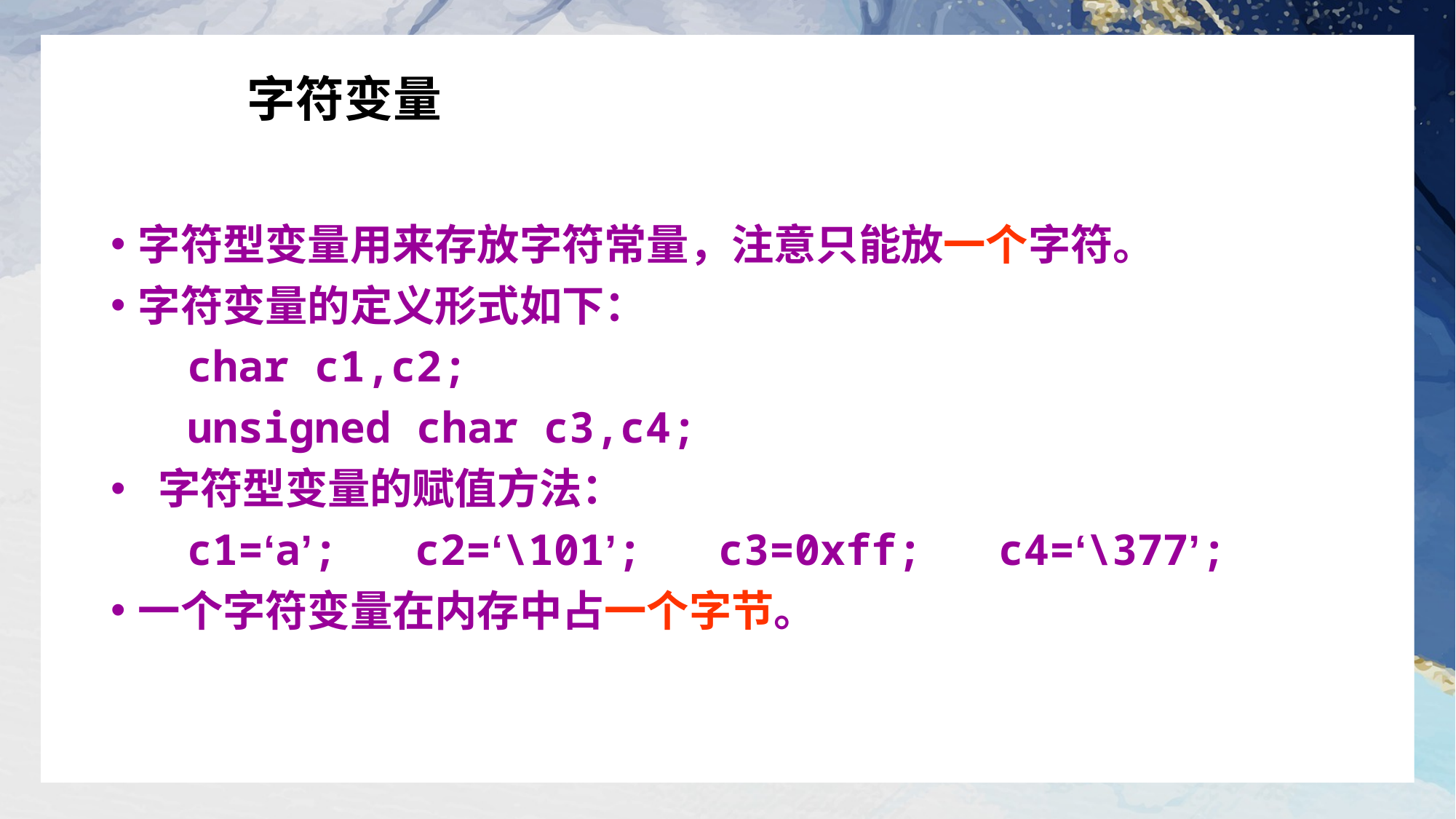

# 字符变量
字符型变量用来存放字符常量，注意只能放一个字符。
字符变量的定义形式如下：
   char c1,c2;
   unsigned char c3,c4;
 字符型变量的赋值方法：
   c1=‘a’;   c2=‘\101’;   c3=0xff;   c4=‘\377’;
一个字符变量在内存中占一个字节。